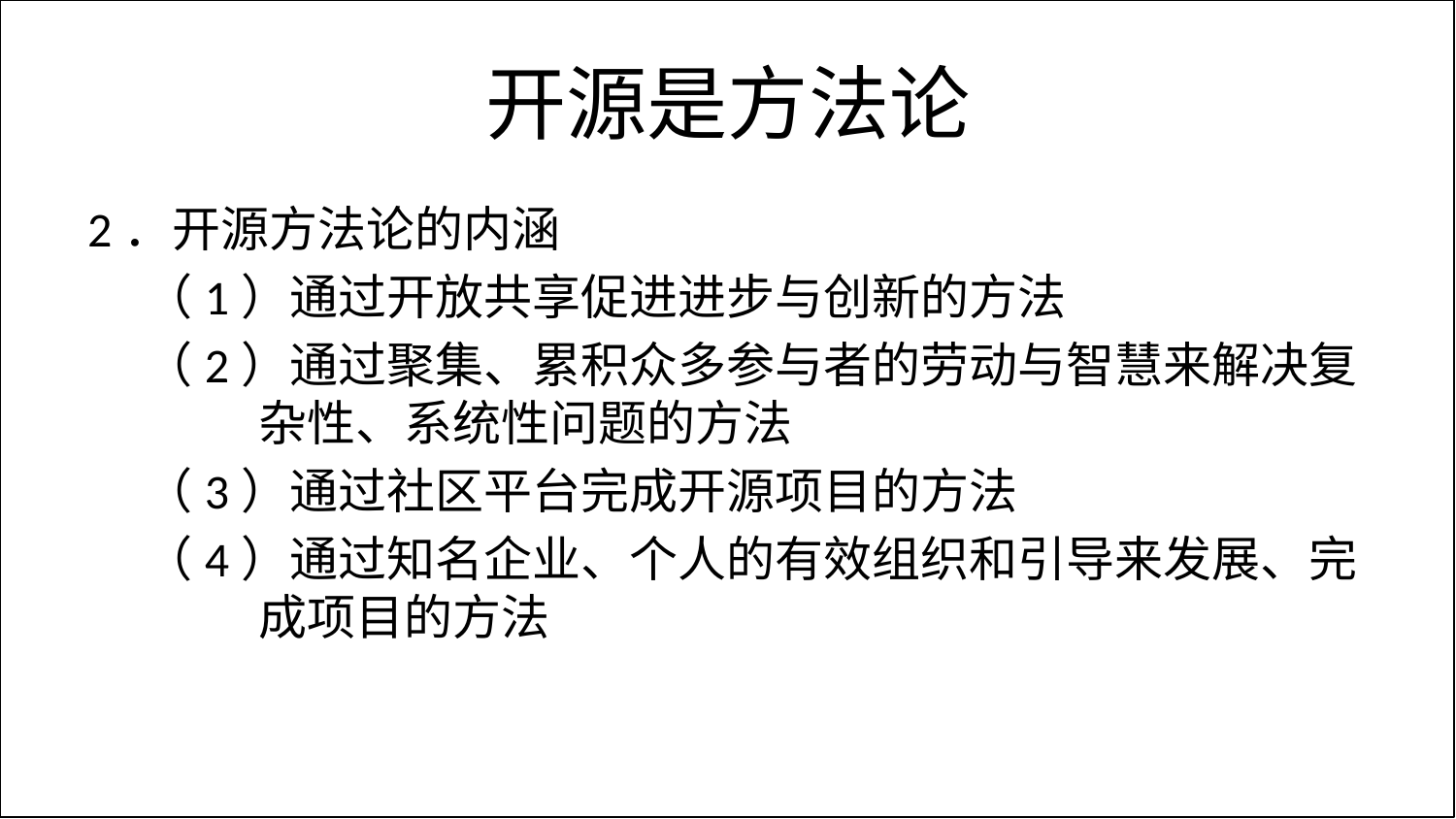

# 开源是方法论
2．开源方法论的内涵
（1）通过开放共享促进进步与创新的方法
（2）通过聚集、累积众多参与者的劳动与智慧来解决复杂性、系统性问题的方法
（3）通过社区平台完成开源项目的方法
（4）通过知名企业、个人的有效组织和引导来发展、完成项目的方法